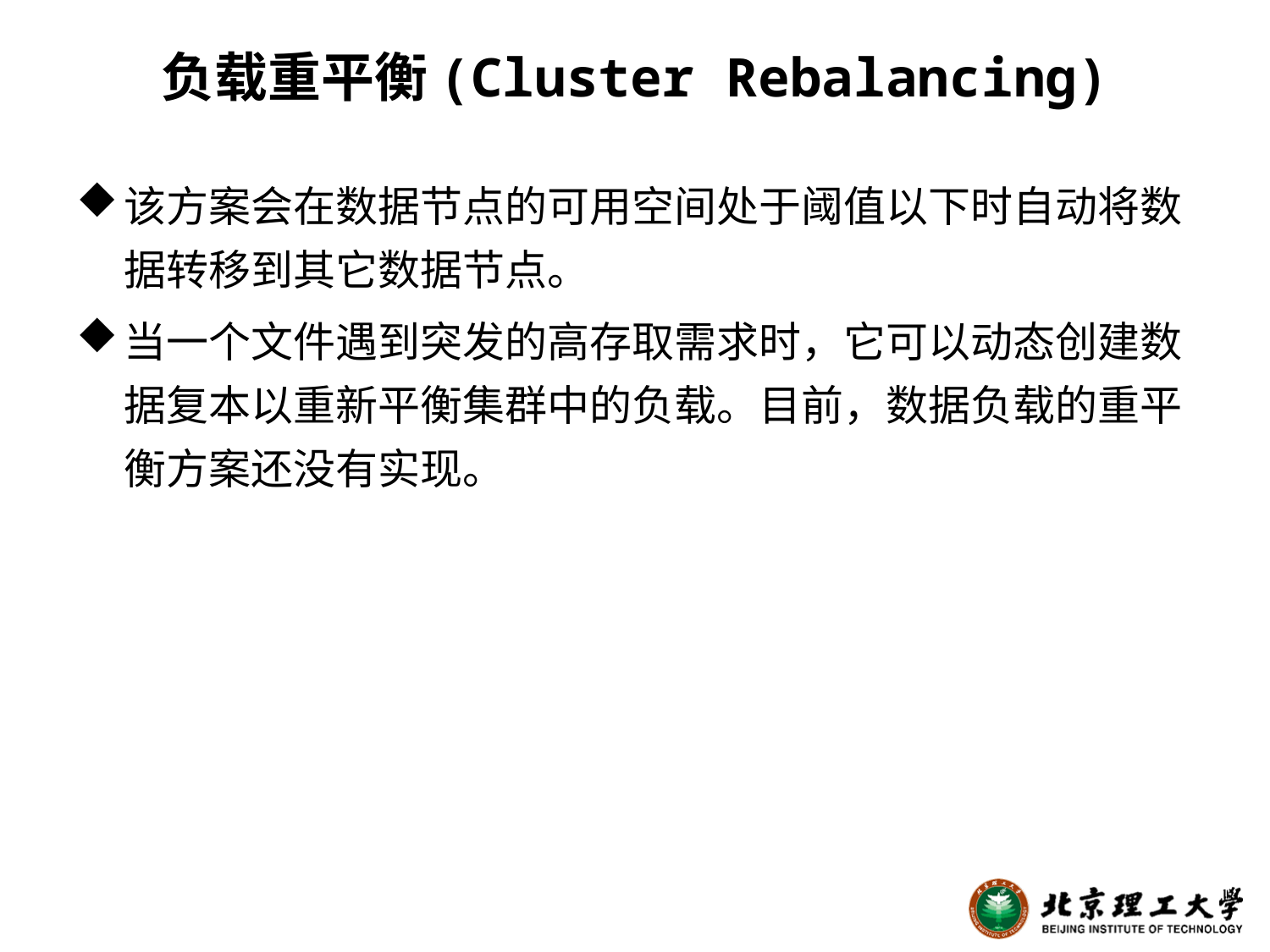

# 负载重平衡(Cluster Rebalancing)
该方案会在数据节点的可用空间处于阈值以下时自动将数据转移到其它数据节点。
当一个文件遇到突发的高存取需求时，它可以动态创建数据复本以重新平衡集群中的负载。目前，数据负载的重平衡方案还没有实现。